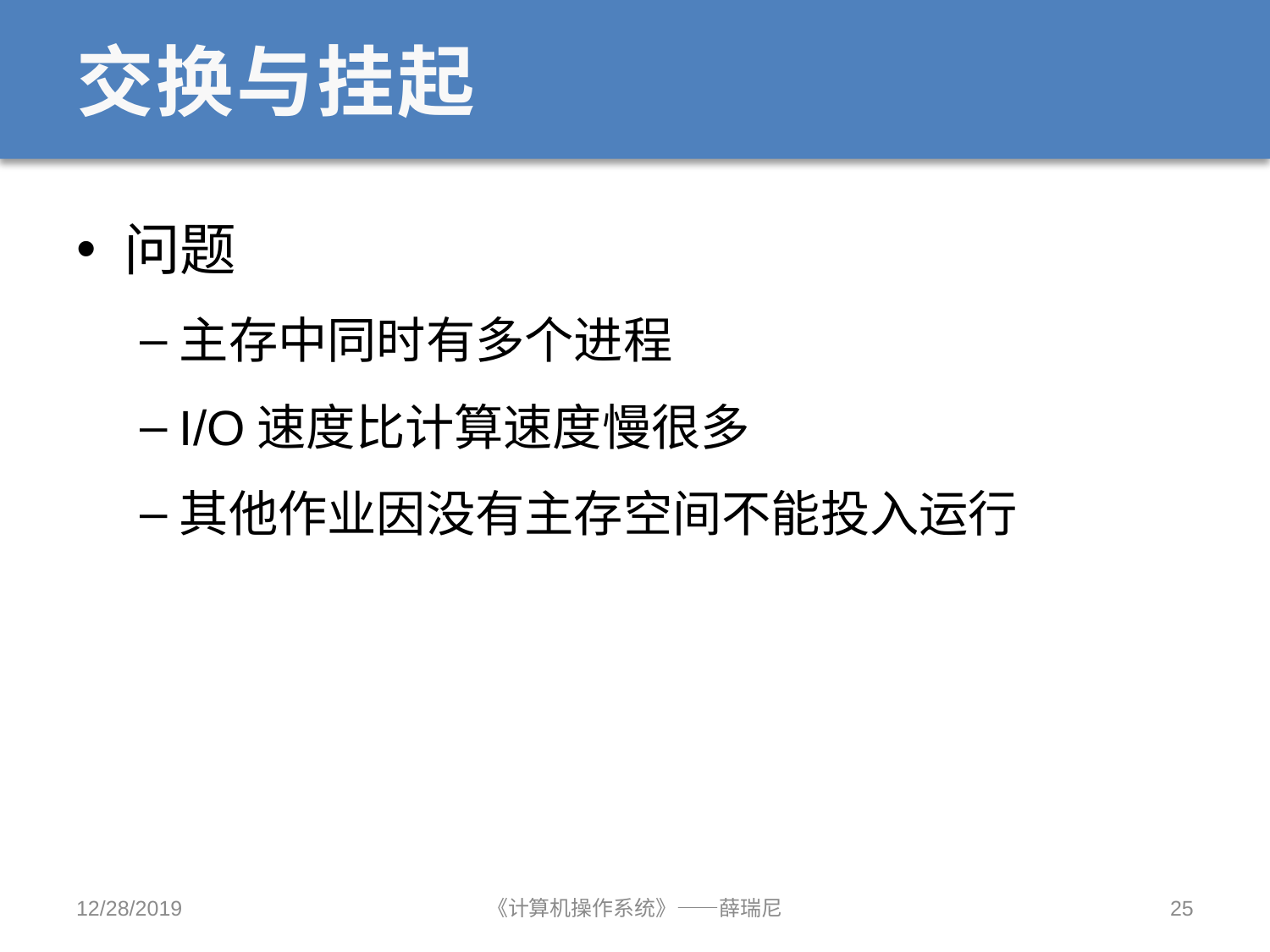

# 交换与挂起
问题
主存中同时有多个进程
I/O速度比计算速度慢很多
其他作业因没有主存空间不能投入运行
12/28/2019
《计算机操作系统》——薛瑞尼
25